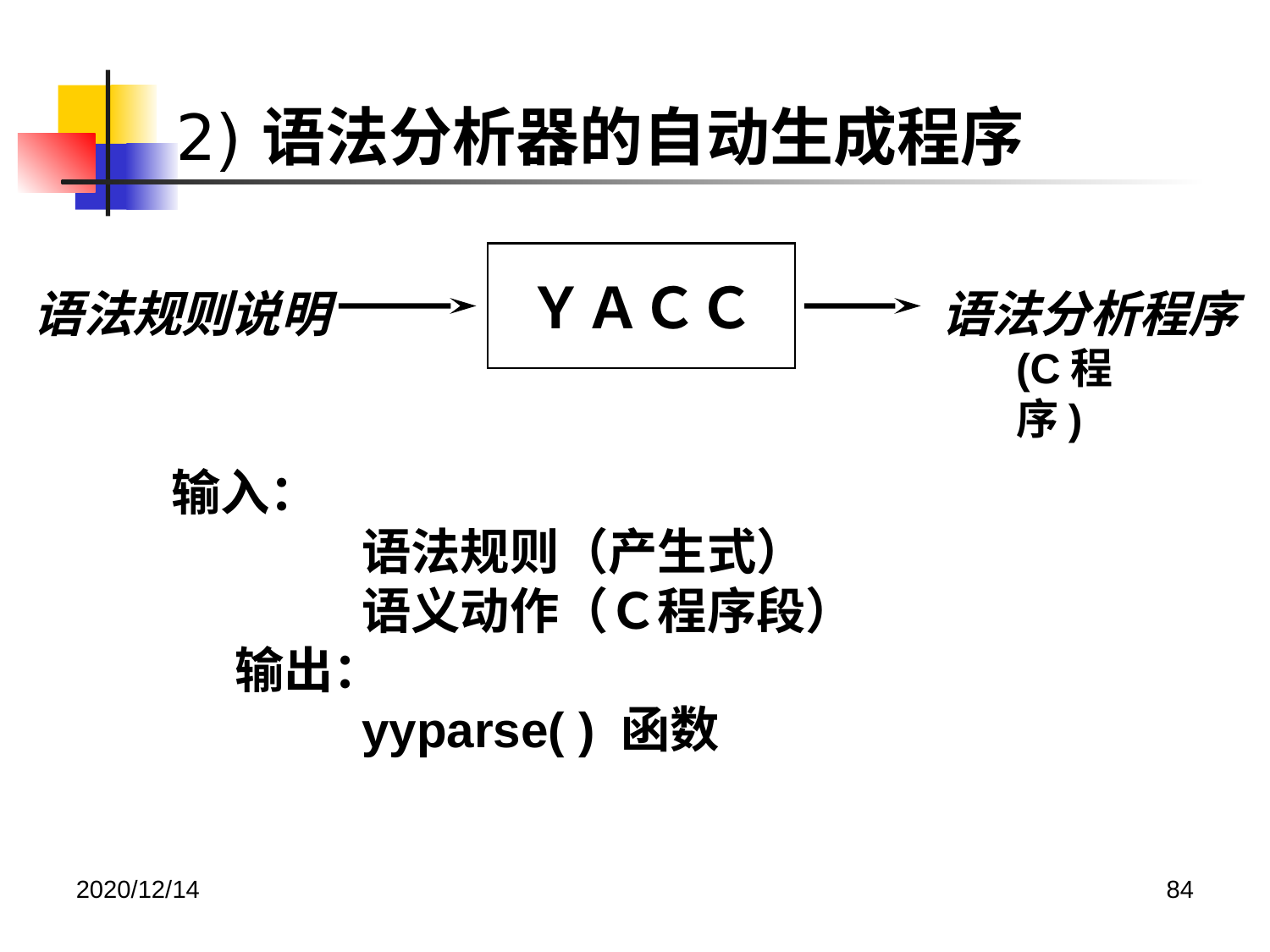

2)语法分析器的自动生成程序
ＹＡＣＣ
语法规则说明
语法分析程序

(C程序)
输入：
	语法规则（产生式）
	语义动作（Ｃ程序段）
输出：
	yyparse( ) 函数
2020/12/14
84